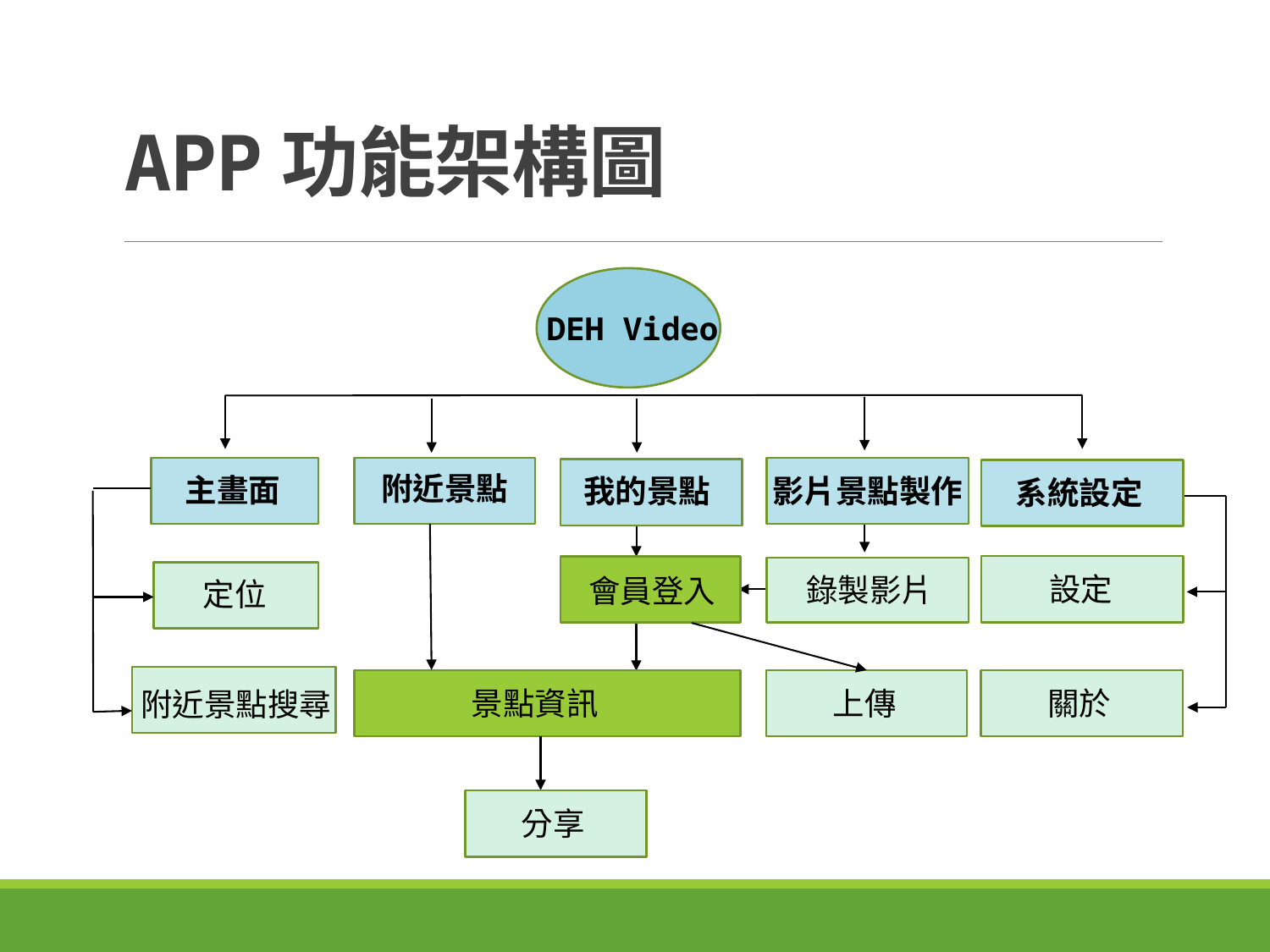

# APP功能架構圖

DEH Video

附近景點
主畫面
影片景點製作
我的景點
系統設定

設定
錄製影片
會員登入
定位

關於
景點資訊
上傳
附近景點搜尋

分享